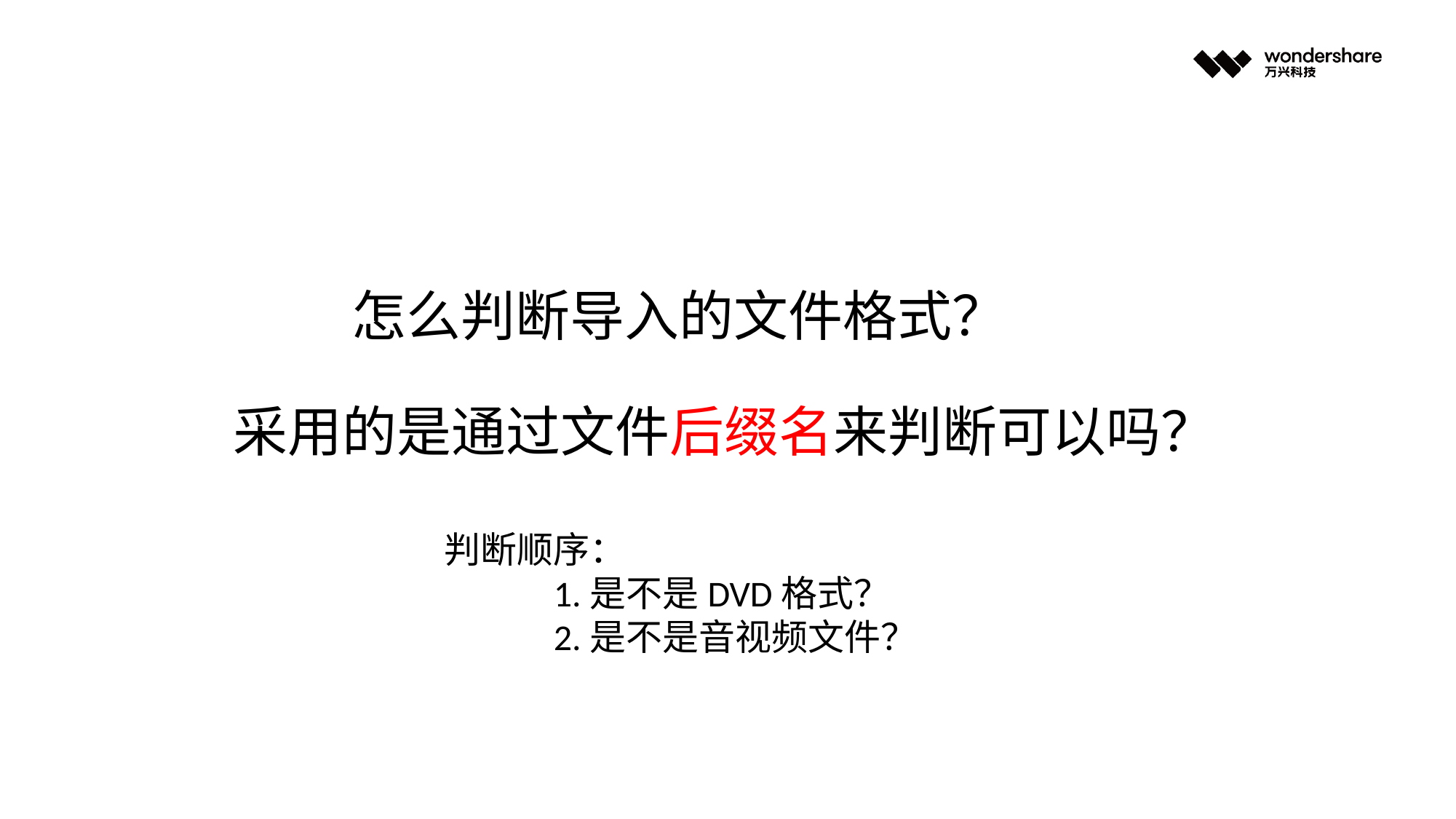

怎么判断导入的文件格式？
采用的是通过文件后缀名来判断可以吗？
判断顺序：
	1.是不是DVD格式？
	2.是不是音视频文件？